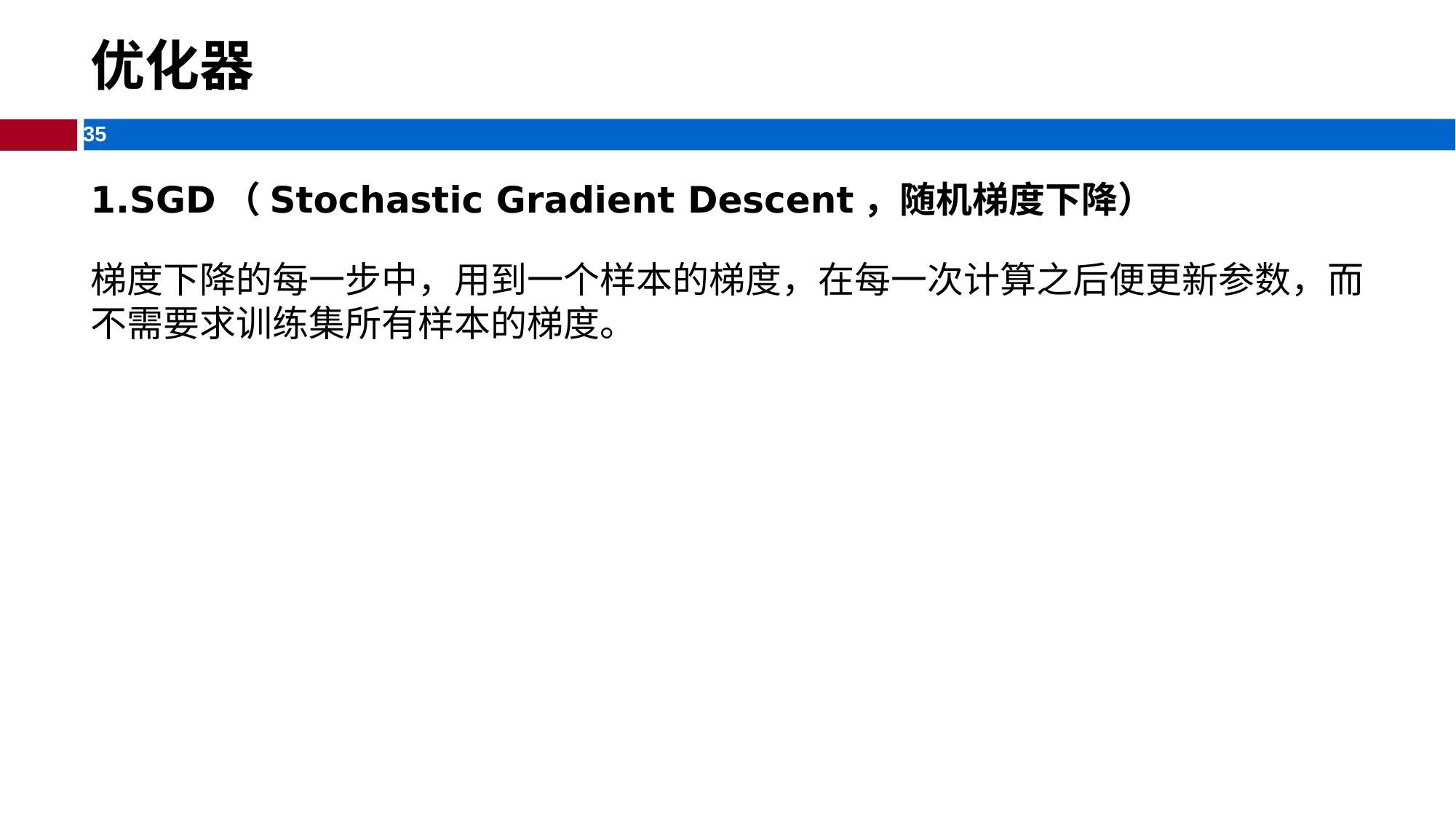

# 优化器
1.SGD（Stochastic Gradient Descent，随机梯度下降）
梯度下降的每一步中，用到一个样本的梯度，在每一次计算之后便更新参数，而不需要求训练集所有样本的梯度。